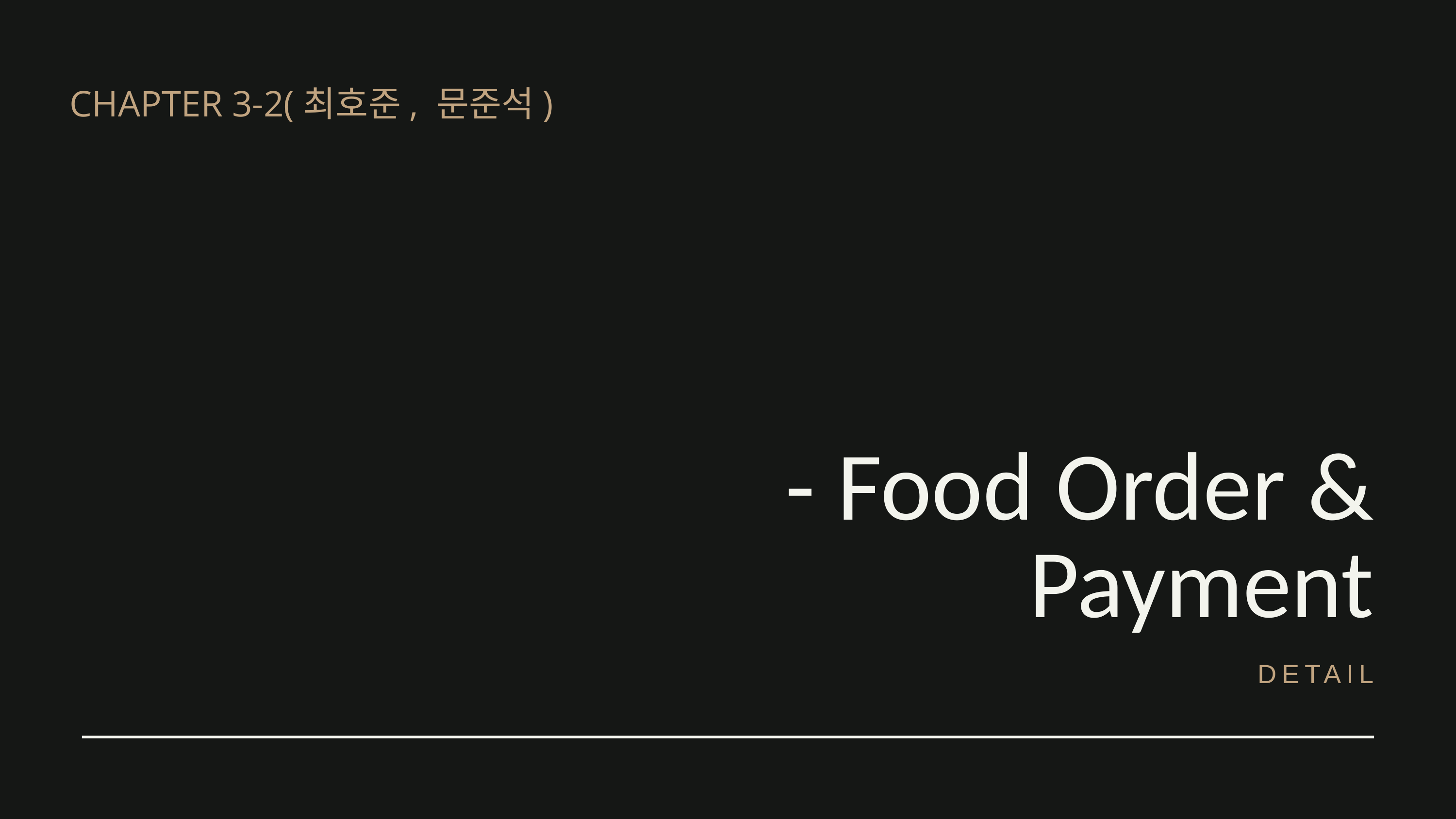

CHAPTER 3-2(최호준, 문준석)
- Food Order & Payment
DETAIL